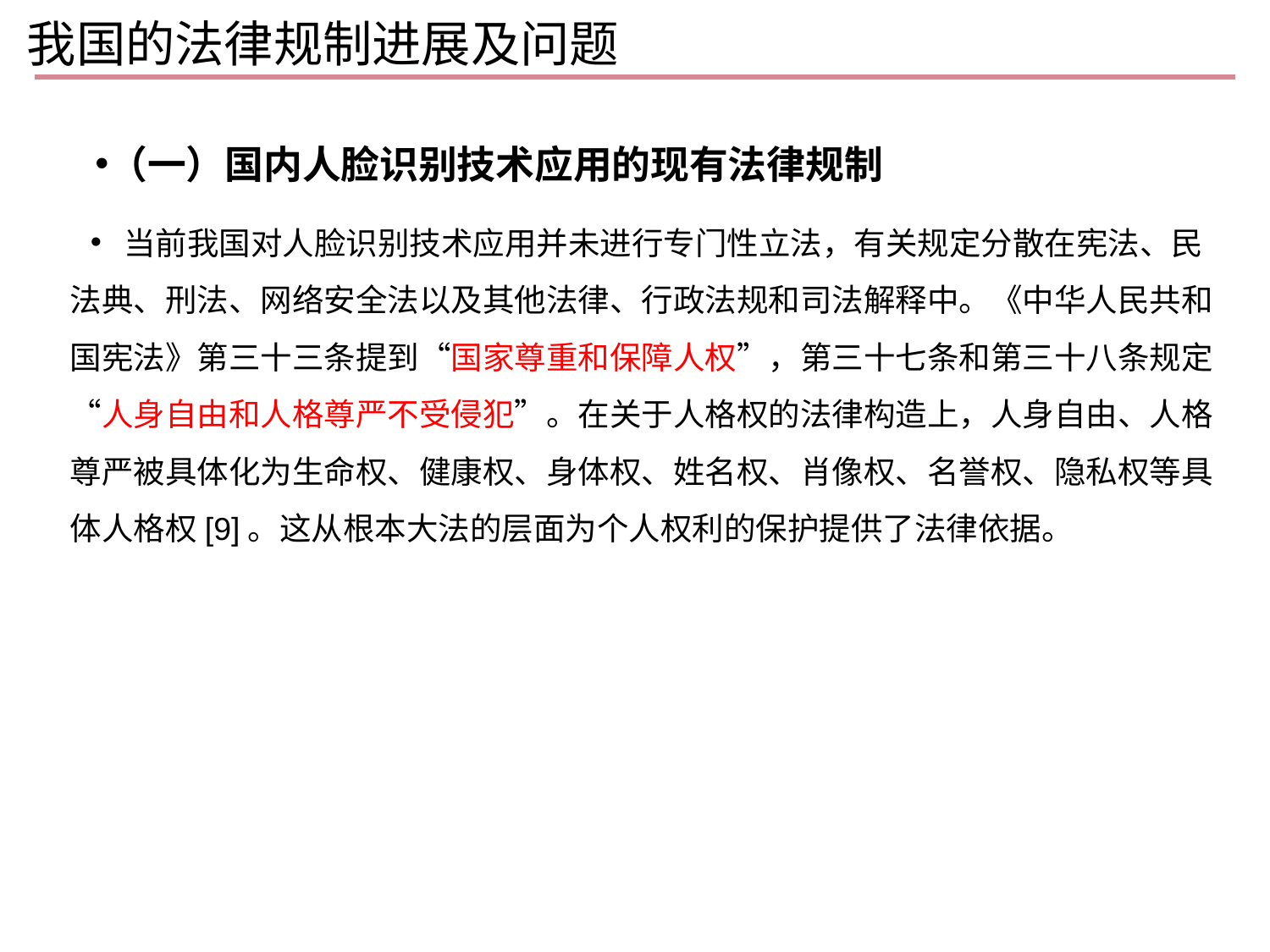

# 我国的法律规制进展及问题
（一）国内人脸识别技术应用的现有法律规制
  当前我国对人脸识别技术应用并未进行专门性立法，有关规定分散在宪法、民法典、刑法、网络安全法以及其他法律、行政法规和司法解释中。《中华人民共和国宪法》第三十三条提到“国家尊重和保障人权”，第三十七条和第三十八条规定“人身自由和人格尊严不受侵犯”。在关于人格权的法律构造上，人身自由、人格尊严被具体化为生命权、健康权、身体权、姓名权、肖像权、名誉权、隐私权等具体人格权[9]。这从根本大法的层面为个人权利的保护提供了法律依据。